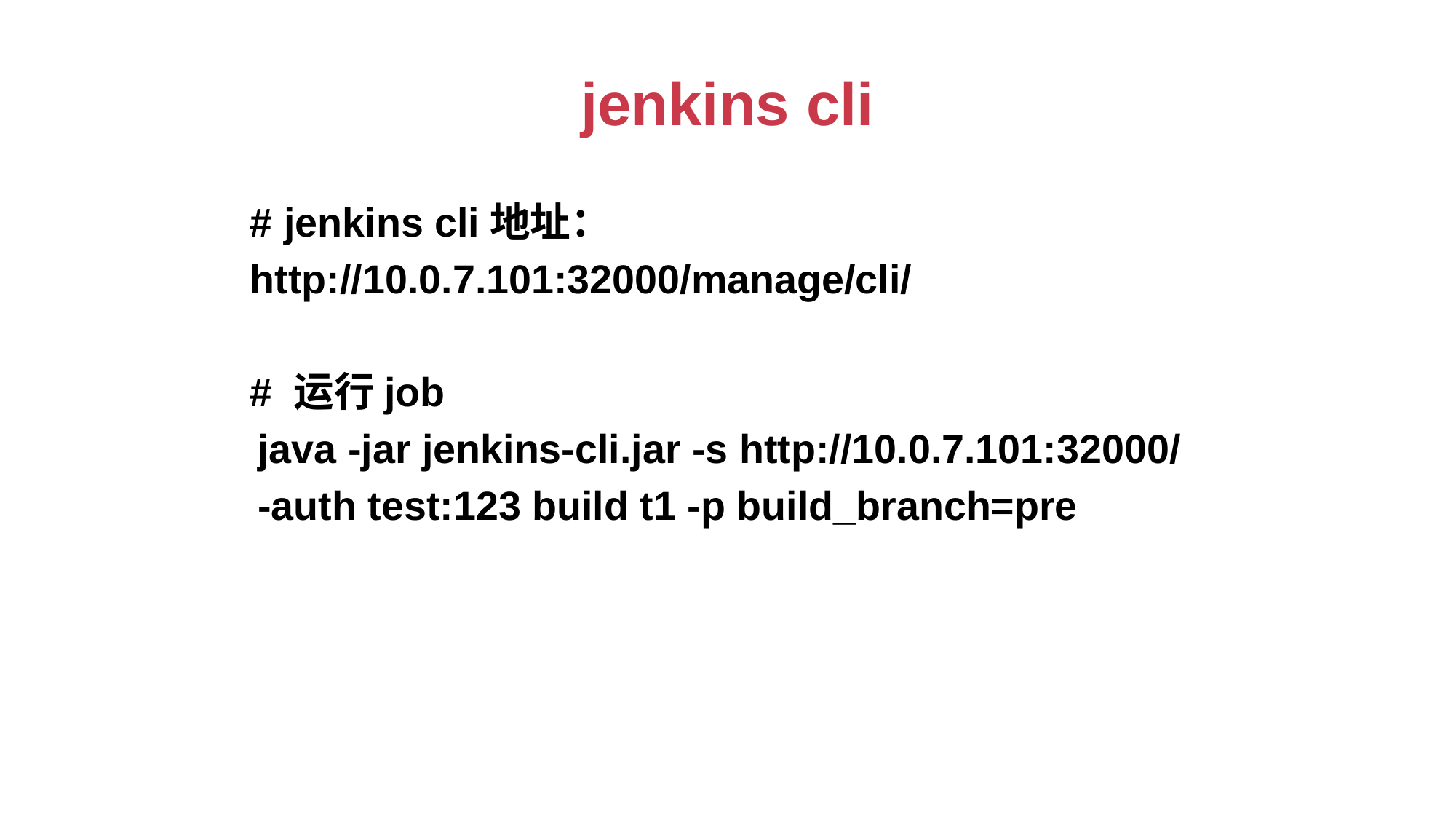

# jenkins cli
           # jenkins cli地址：
           http://10.0.7.101:32000/manage/cli/

           # 运行job
  java -jar jenkins-cli.jar -s http://10.0.7.101:32000/
  -auth test:123 build t1 -p build_branch=pre